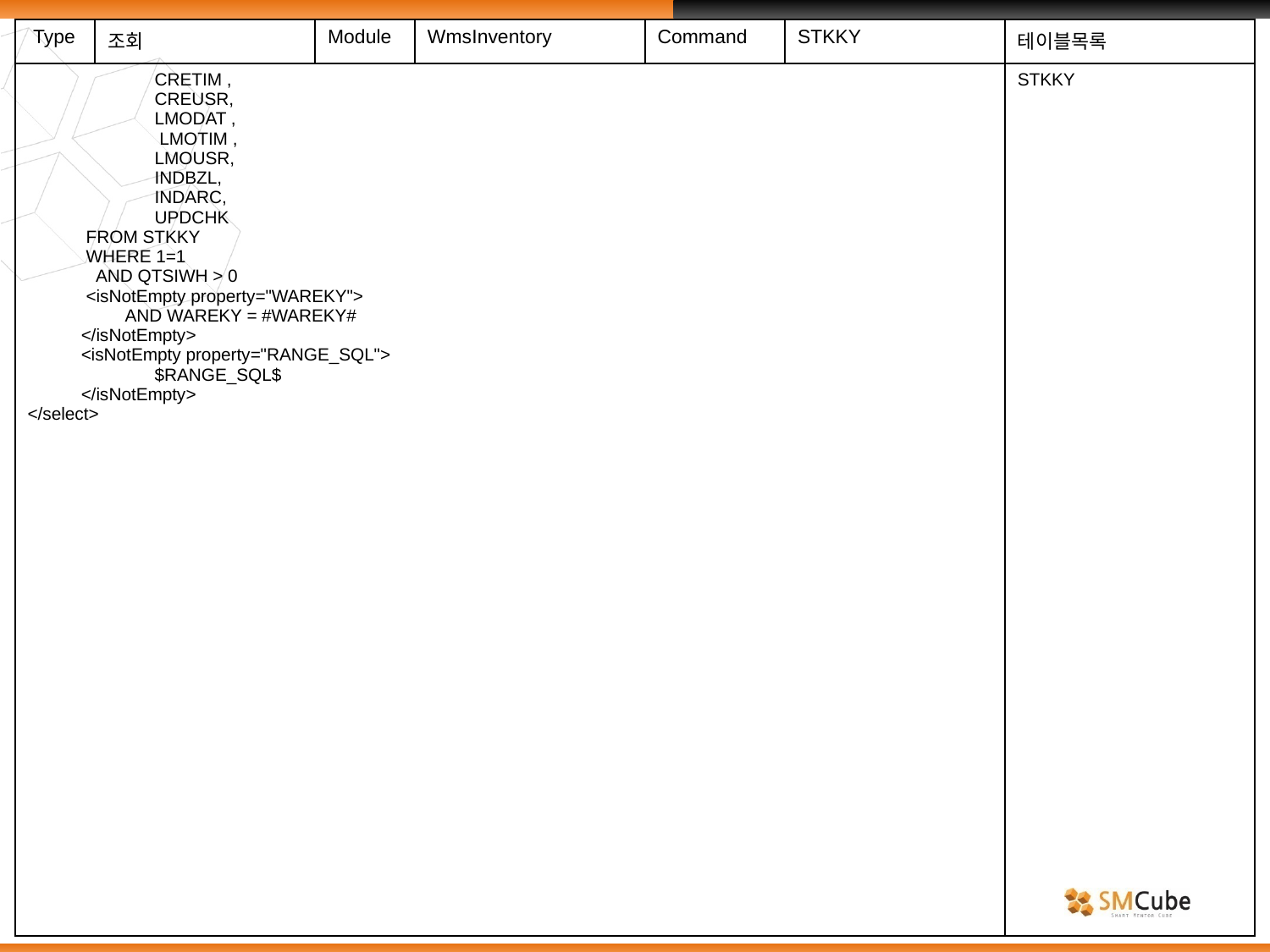

| Type | 조회 | Module | WmsInventory | Command | STKKY | 테이블목록 |
| --- | --- | --- | --- | --- | --- | --- |
| CRETIM , CREUSR, LMODAT , LMOTIM , LMOUSR, INDBZL, INDARC, UPDCHK FROM STKKY WHERE 1=1 AND QTSIWH > 0 <isNotEmpty property="WAREKY"> AND WAREKY = #WAREKY# </isNotEmpty> <isNotEmpty property="RANGE\_SQL"> $RANGE\_SQL$ </isNotEmpty> </select> |  |  |  |  |  | STKKY |